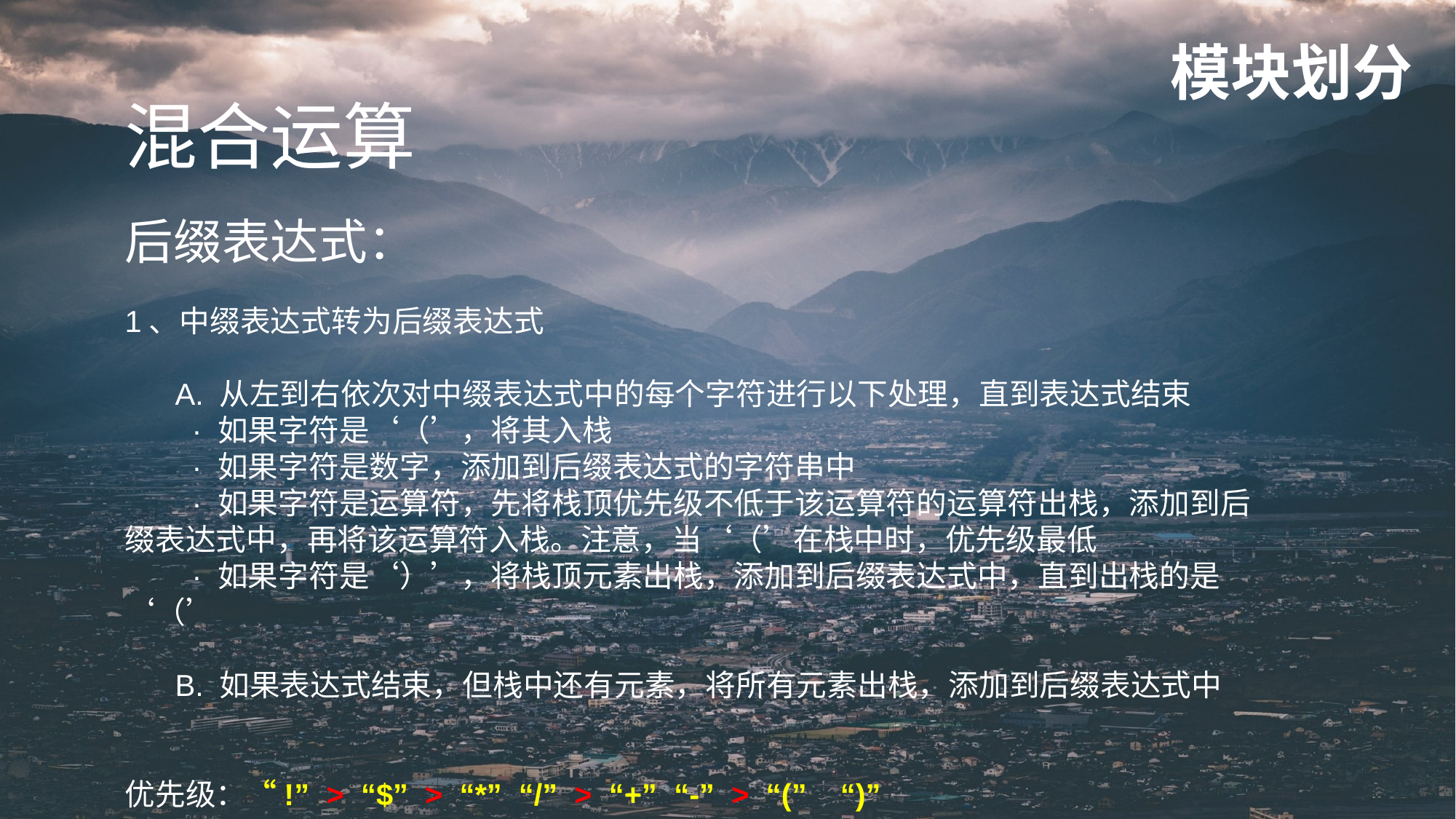

模块划分
混合运算

后缀表达式：

1、中缀表达式转为后缀表达式

      A. 从左到右依次对中缀表达式中的每个字符进行以下处理，直到表达式结束
        · 如果字符是‘（’，将其入栈
        · 如果字符是数字，添加到后缀表达式的字符串中
        · 如果字符是运算符，先将栈顶优先级不低于该运算符的运算符出栈，添加到后缀表达式中，再将该运算符入栈。注意，当‘（’在栈中时，优先级最低
        · 如果字符是‘）’，将栈顶元素出栈，添加到后缀表达式中，直到出栈的是‘（’

      B. 如果表达式结束，但栈中还有元素，将所有元素出栈，添加到后缀表达式中

优先级：“!”  >  “$”  >  “*”  “/”  >  “+”  “-”  >  “(”    “)”